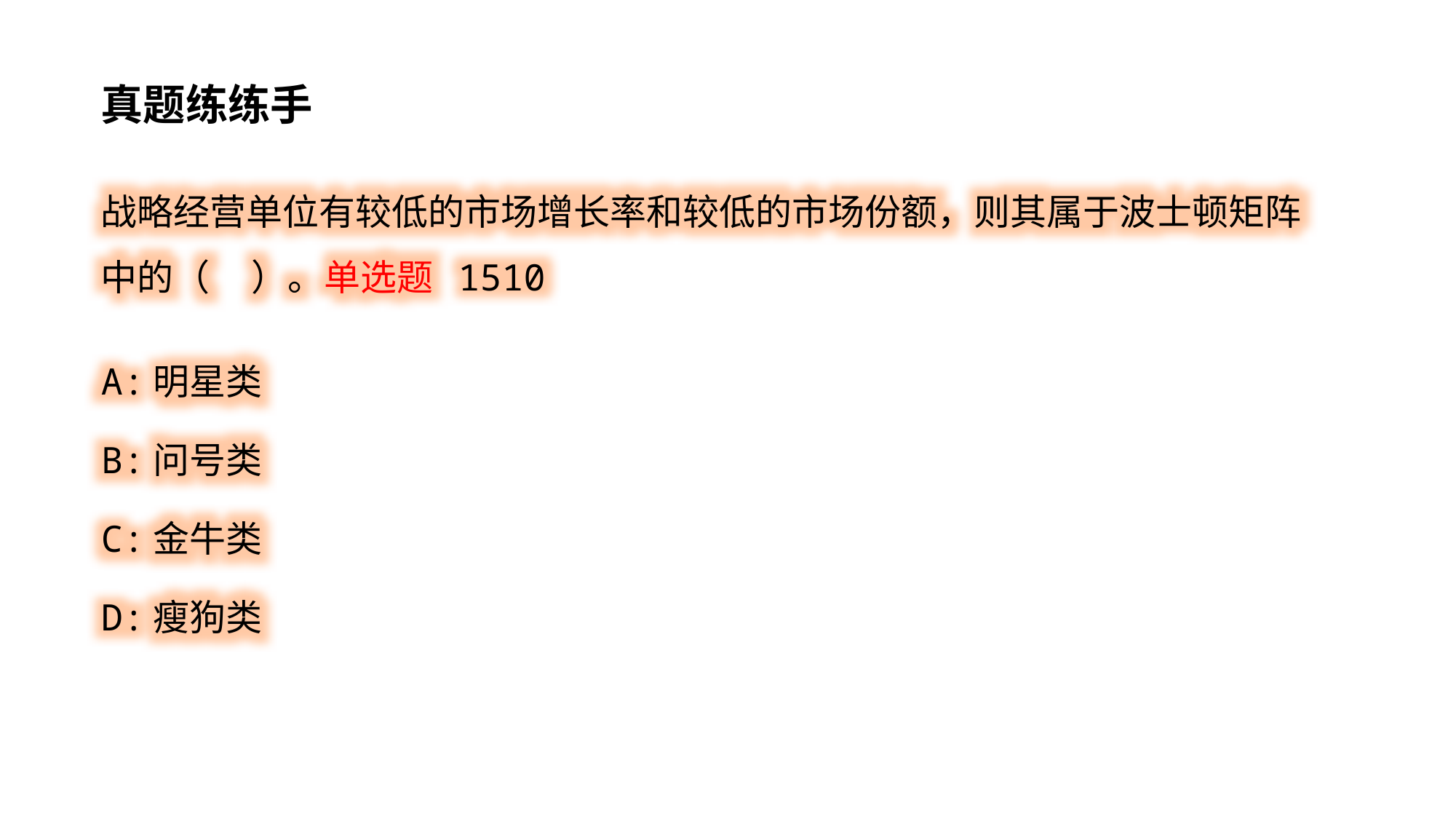

真题练练手
战略经营单位有较低的市场增长率和较低的市场份额，则其属于波士顿矩阵中的（     ）。单选题  1510

A:明星类

B:问号类

C:金牛类

D:瘦狗类